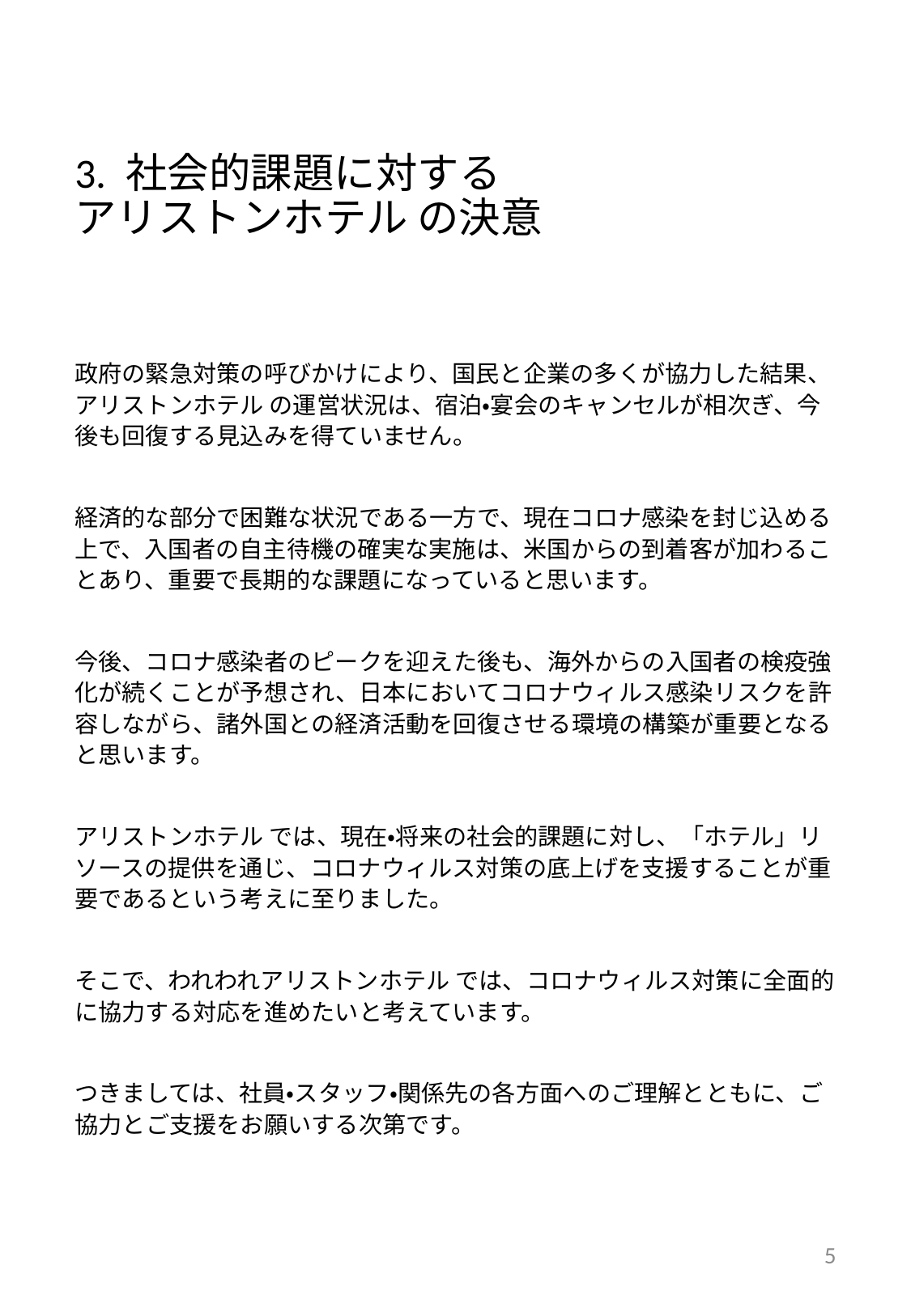

# 3. 社会的課題に対する アリストンホテル の決意
政府の緊急対策の呼びかけにより、国民と企業の多くが協力した結果、アリストンホテル の運営状況は、宿泊・宴会のキャンセルが相次ぎ、今後も回復する見込みを得ていません。

経済的な部分で困難な状況である一方で、現在コロナ感染を封じ込める上で、入国者の自主待機の確実な実施は、米国からの到着客が加わることあり、重要で長期的な課題になっていると思います。

今後、コロナ感染者のピークを迎えた後も、海外からの入国者の検疫強化が続くことが予想され、日本においてコロナウィルス感染リスクを許容しながら、諸外国との経済活動を回復させる環境の構築が重要となると思います。

アリストンホテル では、現在・将来の社会的課題に対し、「ホテル」リソースの提供を通じ、コロナウィルス対策の底上げを支援することが重要であるという考えに至りました。

そこで、われわれアリストンホテル では、コロナウィルス対策に全面的に協力する対応を進めたいと考えています。

つきましては、社員・スタッフ・関係先の各方面へのご理解とともに、ご協力とご支援をお願いする次第です。
5